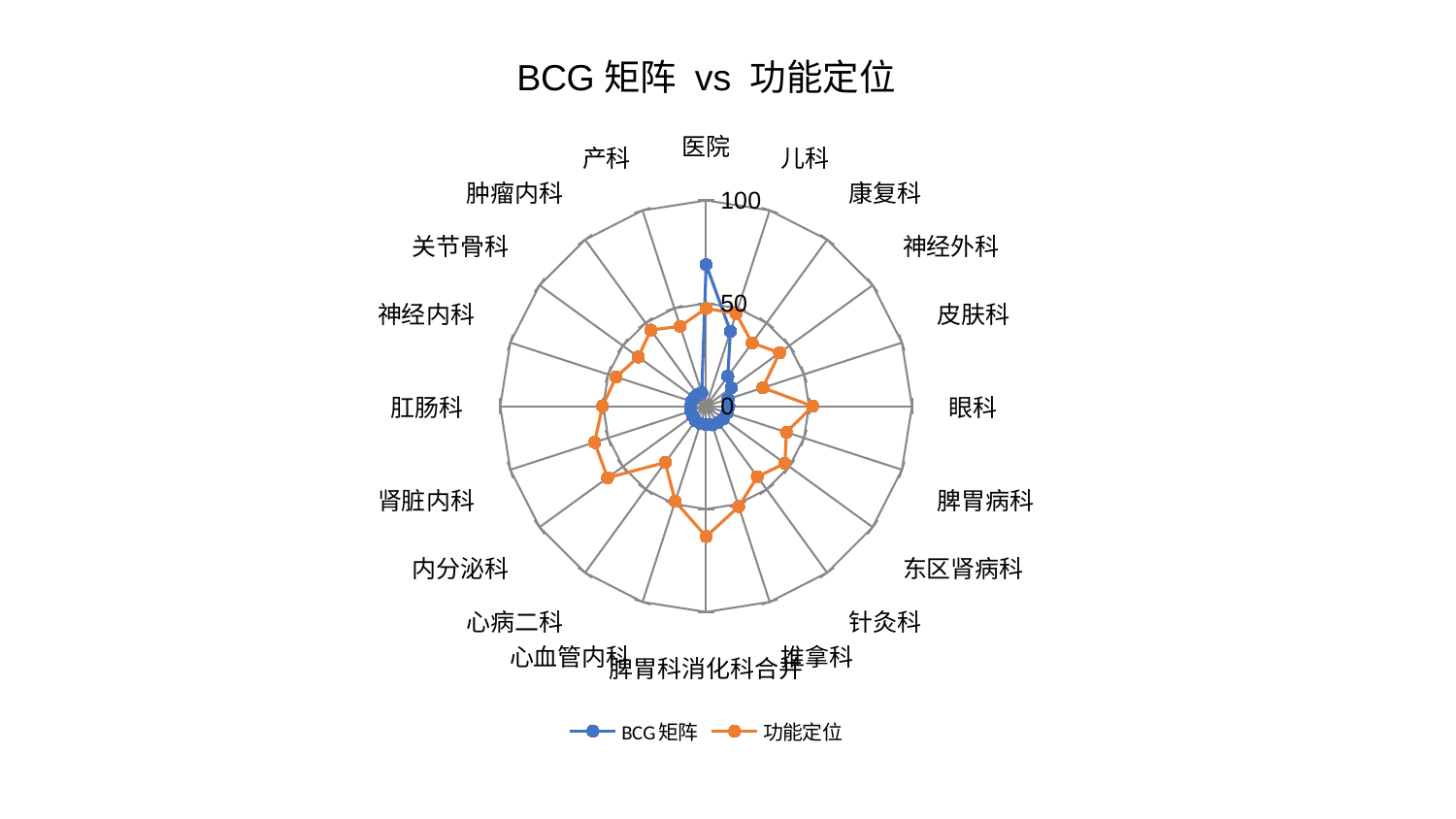

### Chart: BCG矩阵 vs 功能定位

| Category | BCG矩阵 | 功能定位 |
|---|---|---|
| 医院 | 68.7812224749006 | 47.499273120177996 |
| 儿科 | 38.2010952766688 | 47.274004803277954 |
| 康复科 | 17.943961882253827 | 38.01718155814187 |
| 神经外科 | 15.10363002862108 | 44.14548955445657 |
| 皮肤科 | 11.222353493553474 | 28.978714744066885 |
| 眼科 | 11.05108800318126 | 51.73117915623561 |
| 脾胃病科 | 10.648252202663619 | 41.05987016040862 |
| 东区肾病科 | 10.337133163918018 | 47.314203282709045 |
| 针灸科 | 9.74092467903186 | 42.36824063743739 |
| 推拿科 | 9.51352976626615 | 51.30405178277345 |
| 脾胃科消化科合并 | 8.888313474909719 | 63.338809537329624 |
| 心血管内科 | 8.849112645624947 | 48.63340809241033 |
| 心病二科 | 8.762477100294253 | 33.8157817821445 |
| 内分泌科 | 8.062639965557949 | 59.18461078008993 |
| 肾脏内科 | 7.821491425863195 | 56.937894251305465 |
| 肛肠科 | 7.562702266907679 | 50.34689382795829 |
| 神经内科 | 7.51412185612882 | 45.96529870863008 |
| 关节骨科 | 7.1619004933119985 | 40.700542785647336 |
| 肿瘤内科 | 6.891810940235967 | 45.716331321957426 |
| 产科 | 6.859037002619723 | 40.815554094211976 |
79